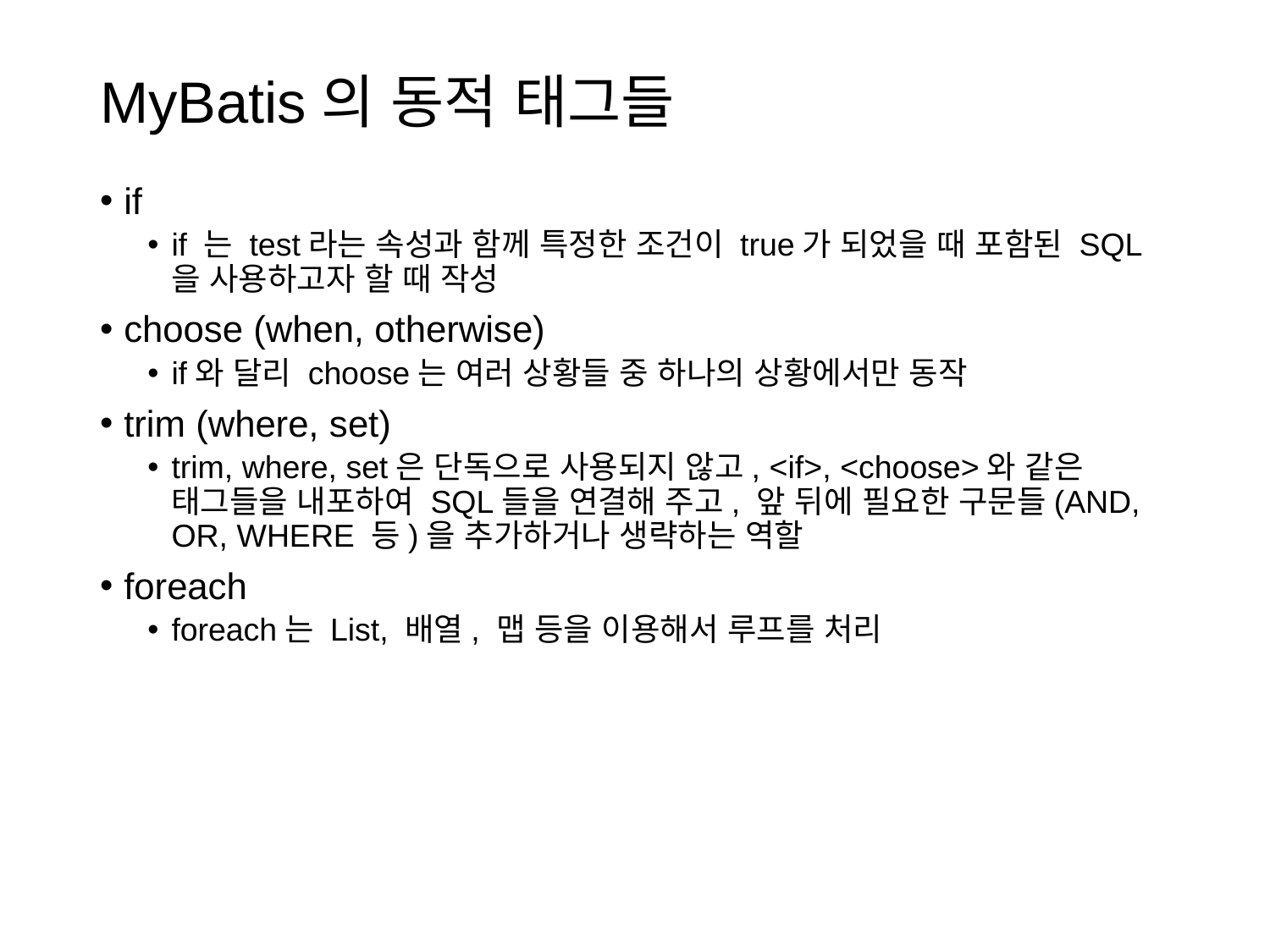

# MyBatis의 동적 태그들
if
if 는 test라는 속성과 함께 특정한 조건이 true가 되었을 때 포함된 SQL을 사용하고자 할 때 작성
choose (when, otherwise)
if와 달리 choose는 여러 상황들 중 하나의 상황에서만 동작
trim (where, set)
trim, where, set은 단독으로 사용되지 않고, <if>, <choose>와 같은 태그들을 내포하여 SQL들을 연결해 주고, 앞 뒤에 필요한 구문들(AND, OR, WHERE 등)을 추가하거나 생략하는 역할
foreach
foreach는 List, 배열, 맵 등을 이용해서 루프를 처리